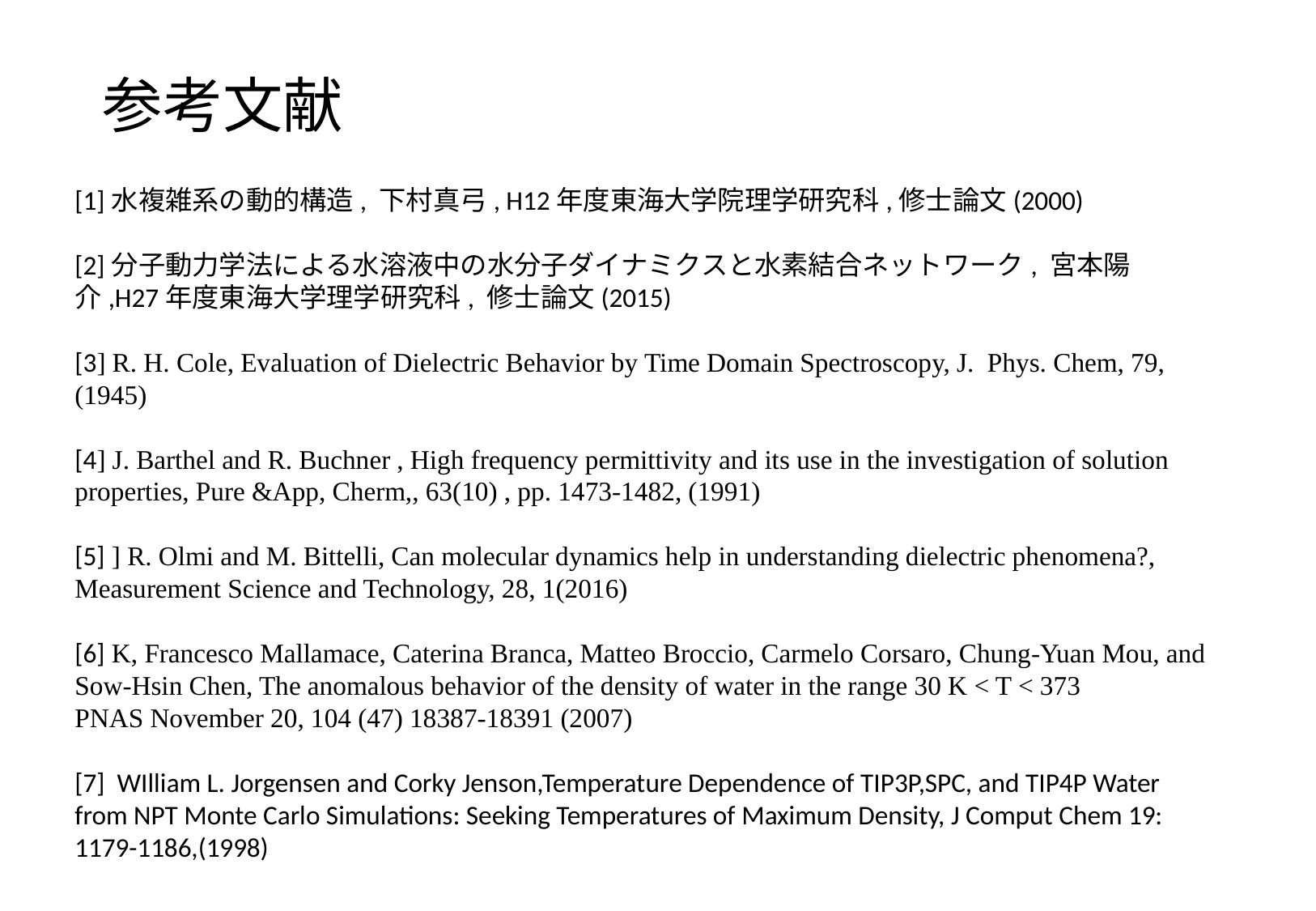

# 参考文献
[1]水複雑系の動的構造, 下村真弓, H12年度東海大学院理学研究科,修士論文(2000)

[2]分子動力学法による水溶液中の水分子ダイナミクスと水素結合ネットワーク, 宮本陽介,H27年度東海大学理学研究科, 修士論文(2015)

[3] R. H. Cole, Evaluation of Dielectric Behavior by Time Domain Spectroscopy, J.  Phys. Chem, 79, (1945)

[4] J. Barthel and R. Buchner , High frequency permittivity and its use in the investigation of solution properties, Pure &App, Cherm,, 63(10) , pp. 1473-1482, (1991)

[5] ] R. Olmi and M. Bittelli, Can molecular dynamics help in understanding dielectric phenomena?, Measurement Science and Technology, 28, 1(2016)

[6] K, Francesco Mallamace, Caterina Branca, Matteo Broccio, Carmelo Corsaro, Chung-Yuan Mou, and Sow-Hsin Chen, The anomalous behavior of the density of water in the range 30 K < T < 373 PNAS November 20, 104 (47) 18387-18391 (2007)

[7]  WIlliam L. Jorgensen and Corky Jenson,Temperature Dependence of TIP3P,SPC, and TIP4P Water from NPT Monte Carlo Simulations: Seeking Temperatures of Maximum Density, J Comput Chem 19: 1179-1186,(1998)